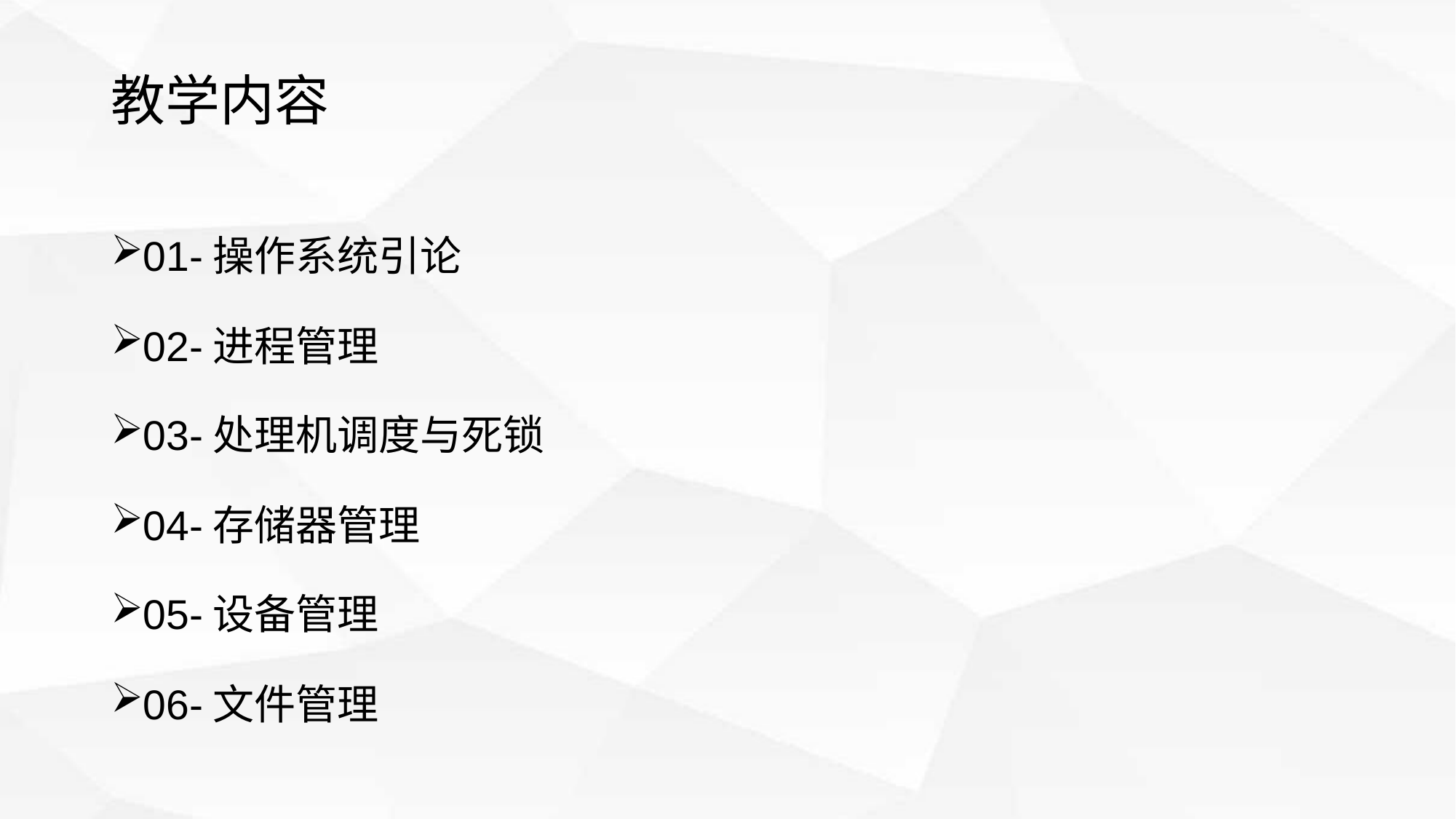

# 教学内容
01-操作系统引论
02-进程管理
03-处理机调度与死锁
04-存储器管理
05-设备管理
06-文件管理